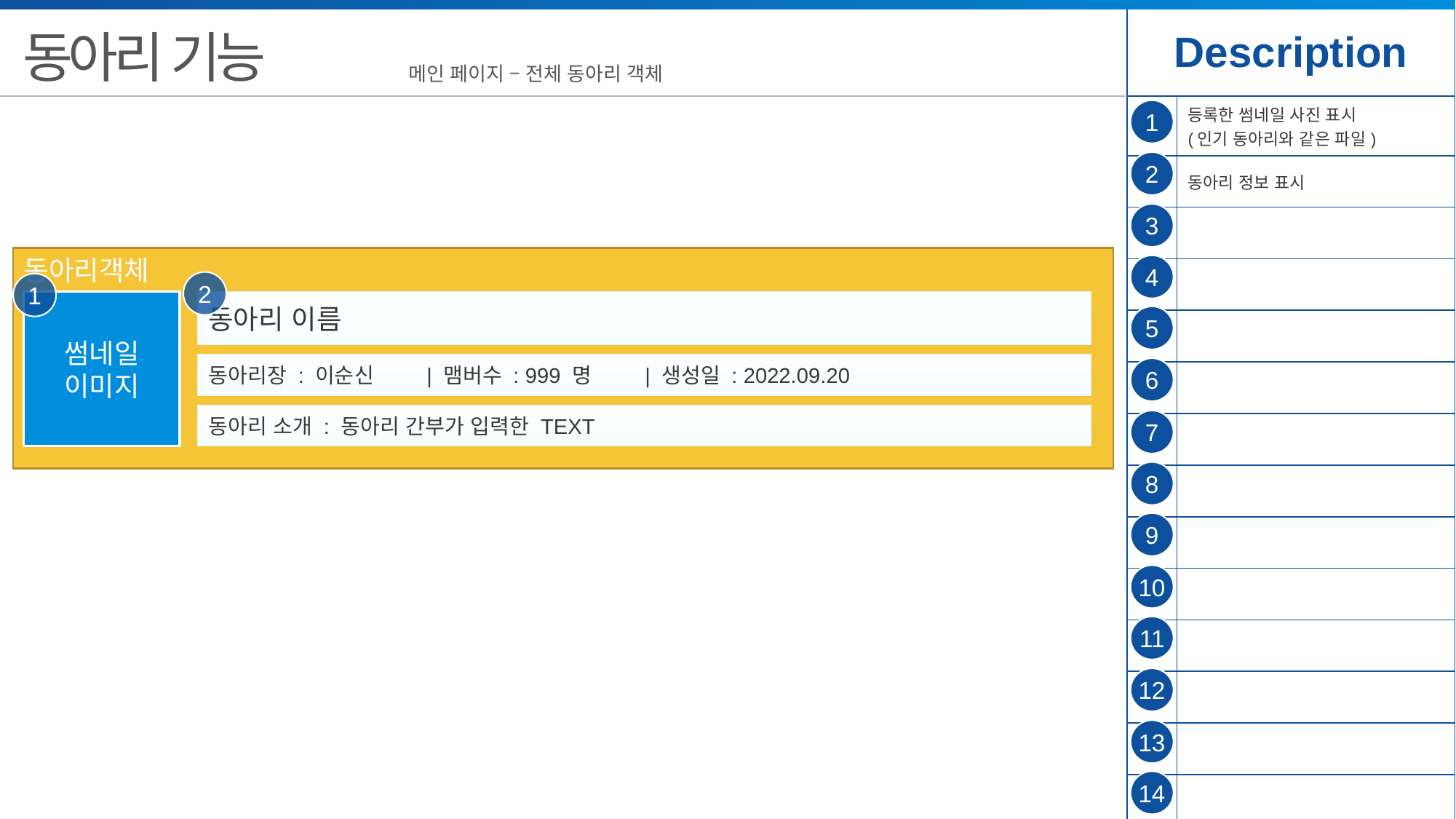

| Description |  |
| --- | --- |
|  | 등록한 썸네일 사진 표시 (인기 동아리와 같은 파일) |
|  | 동아리 정보 표시 |
|  |  |
|  |  |
|  |  |
|  |  |
|  |  |
|  |  |
|  |  |
|  |  |
|  |  |
|  |  |
|  |  |
|  |  |
동아리 기능
메인 페이지 – 전체 동아리 객체
1
2
3
동아리객체
4
2
1
썸네일
이미지
동아리 이름
5
동아리장 : 이순신	| 맴버수 : 999 명	| 생성일 : 2022.09.20
6
동아리 소개 : 동아리 간부가 입력한 TEXT
7
8
9
10
11
12
13
14